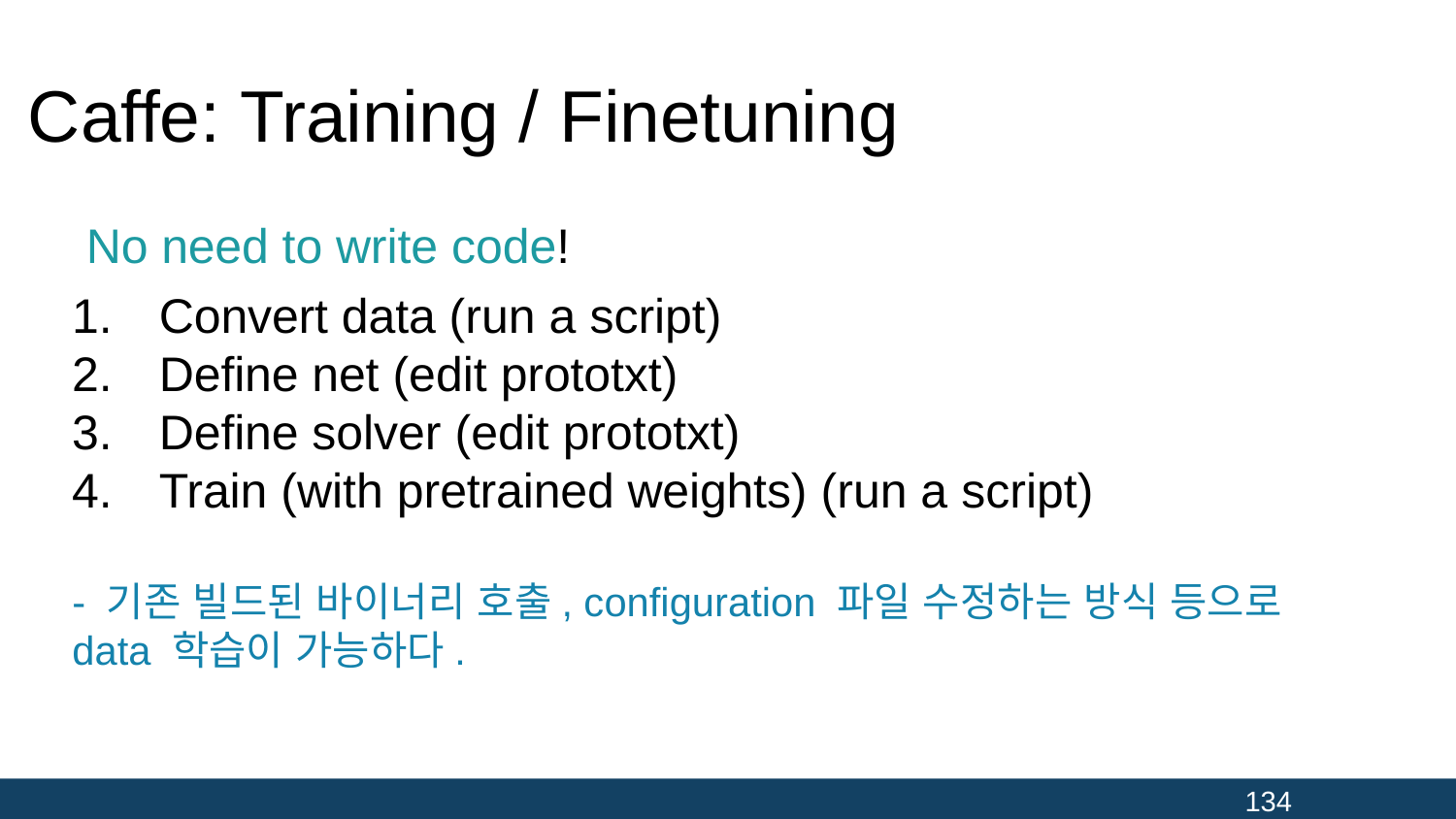

# Caffe: Training / Finetuning
No need to write code!
Convert data (run a script)
Define net (edit prototxt)
Define solver (edit prototxt)
Train (with pretrained weights) (run a script)

- 기존 빌드된 바이너리 호출, configuration 파일 수정하는 방식 등으로 data 학습이 가능하다.